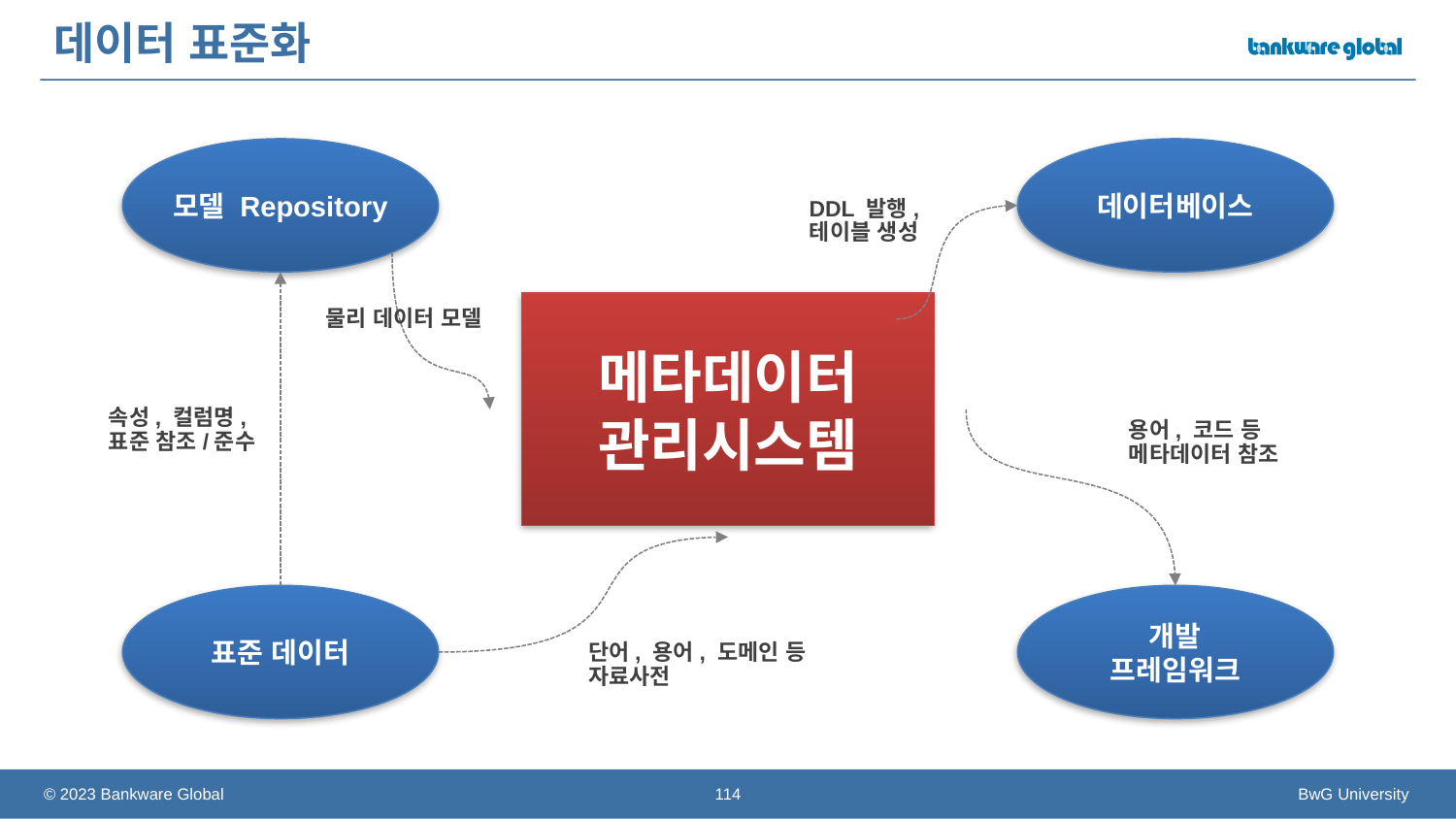

# 데이터 표준화
모델 Repository
데이터베이스
DDL 발행,
테이블 생성
메타데이터
관리시스템
물리 데이터 모델
속성, 컬럼명,
표준 참조/준수
용어, 코드 등
메타데이터 참조
표준 데이터
개발
프레임워크
단어, 용어, 도메인 등
자료사전
114